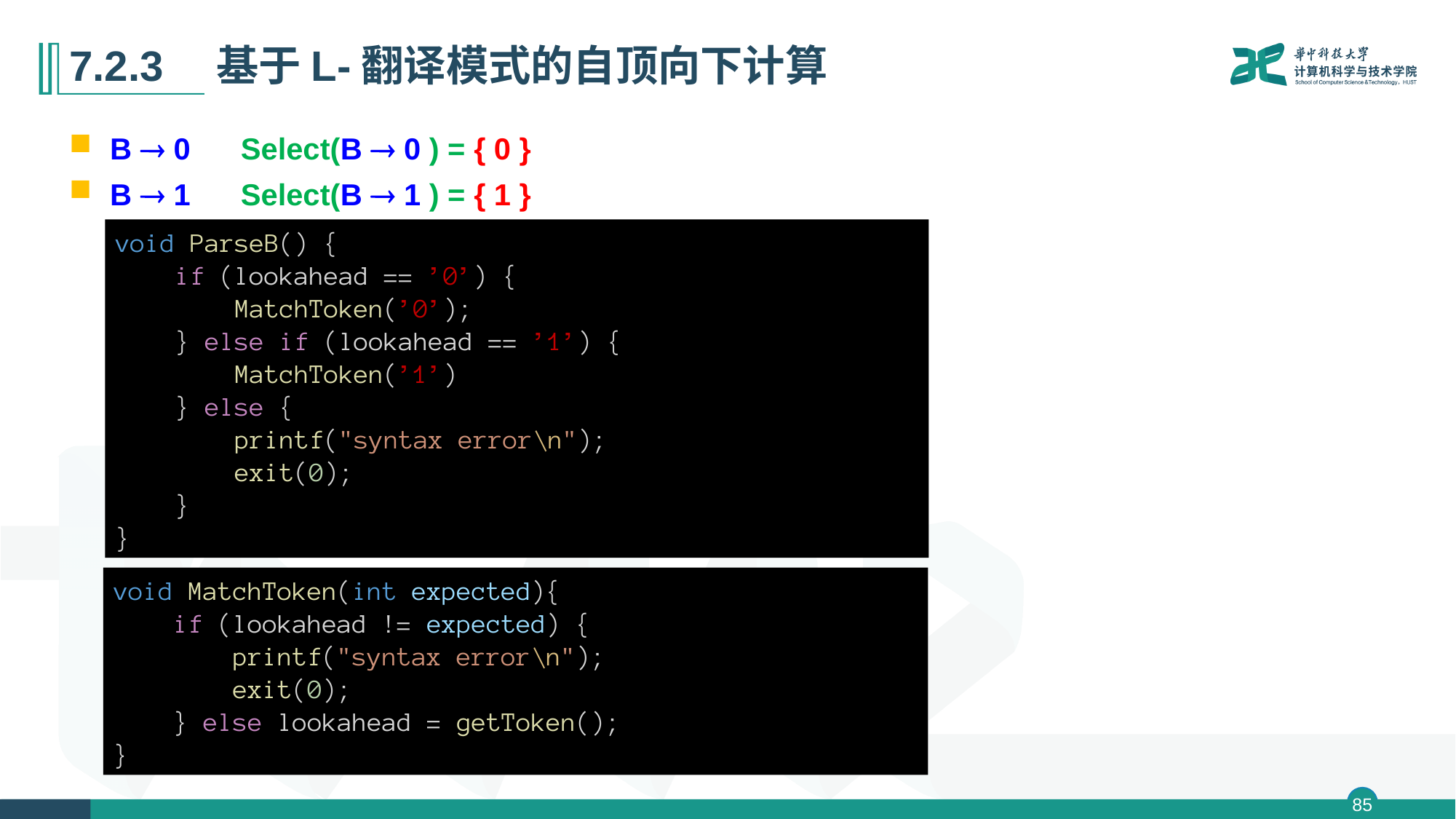

# 7.2.3　基于L-翻译模式的自顶向下计算
B → 0      Select(B → 0 ) = { 0 }
B → 1      Select(B → 1 ) = { 1 }

void ParseB() {
    if (lookahead == ’0’) {
        MatchToken(’0’);
    } else if (lookahead == ’1’) {
        MatchToken(’1’)
    } else {
        printf("syntax error\n");
        exit(0);
    }
}
void MatchToken(int expected){
    if (lookahead != expected) {
        printf("syntax error\n");
        exit(0);
    } else lookahead = getToken();
}